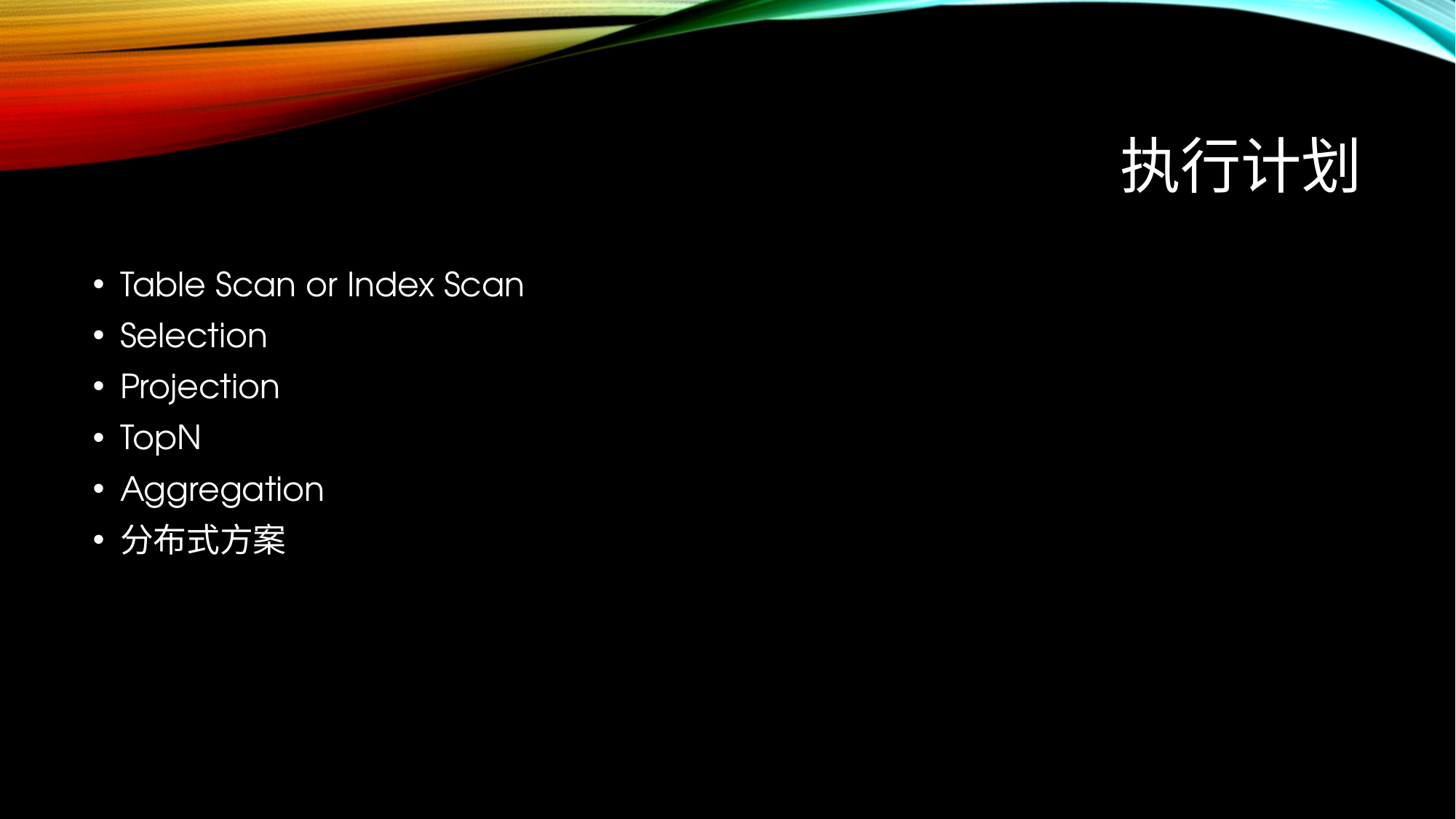

# 执行计划
Table Scan or Index Scan
Selection
Projection
TopN
Aggregation
分布式方案